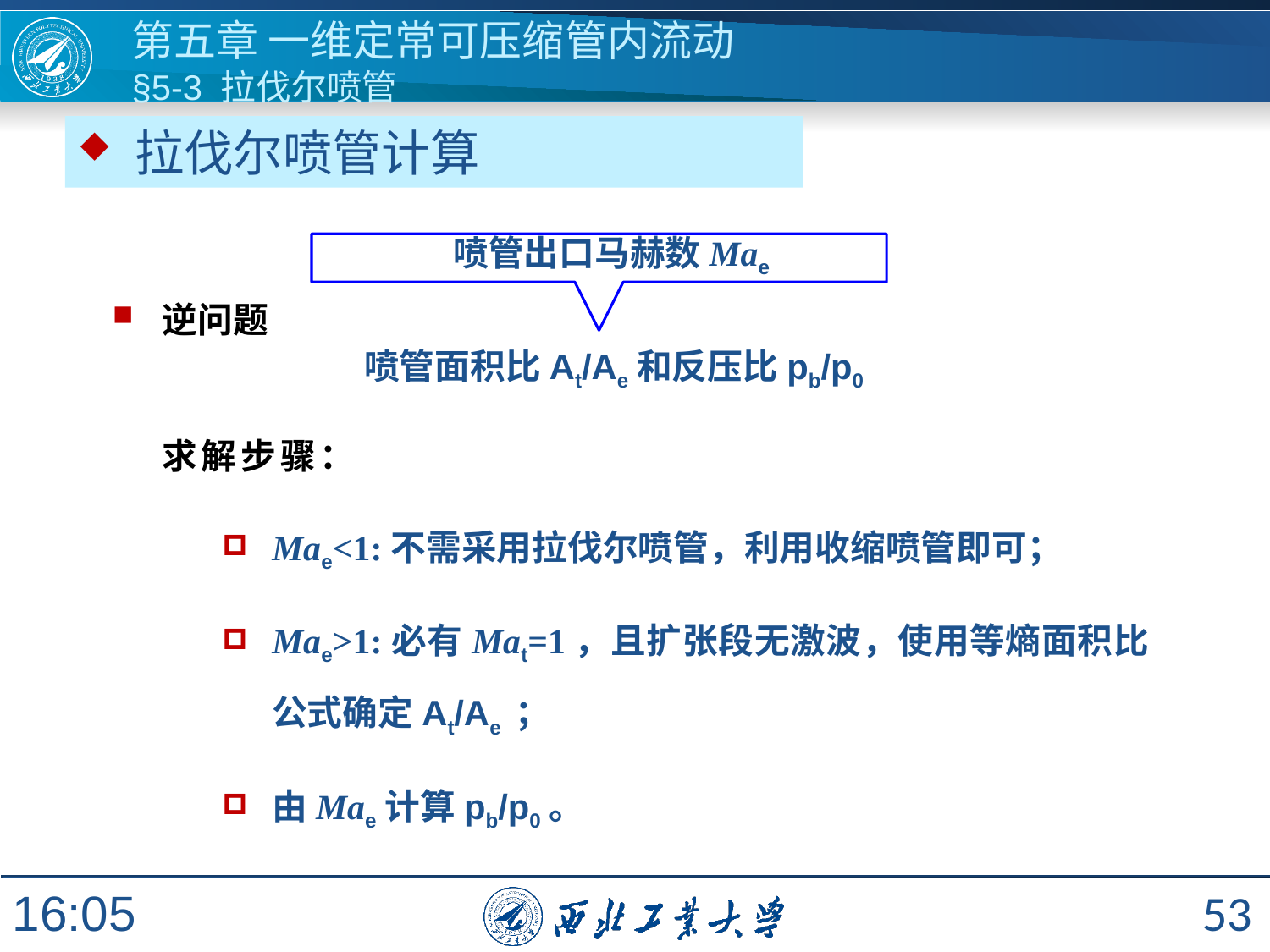

# 第五章 一维定常可压缩管内流动 §5-3 拉伐尔喷管
 拉伐尔喷管计算
喷管出口马赫数Mae

逆问题
喷管面积比At/Ae和反压比pb/p0
求解步骤：
Mae<1:不需采用拉伐尔喷管，利用收缩喷管即可；
Mae>1:必有Mat=1，且扩张段无激波，使用等熵面积比公式确定At/Ae ；
由Mae计算pb/p0。
53